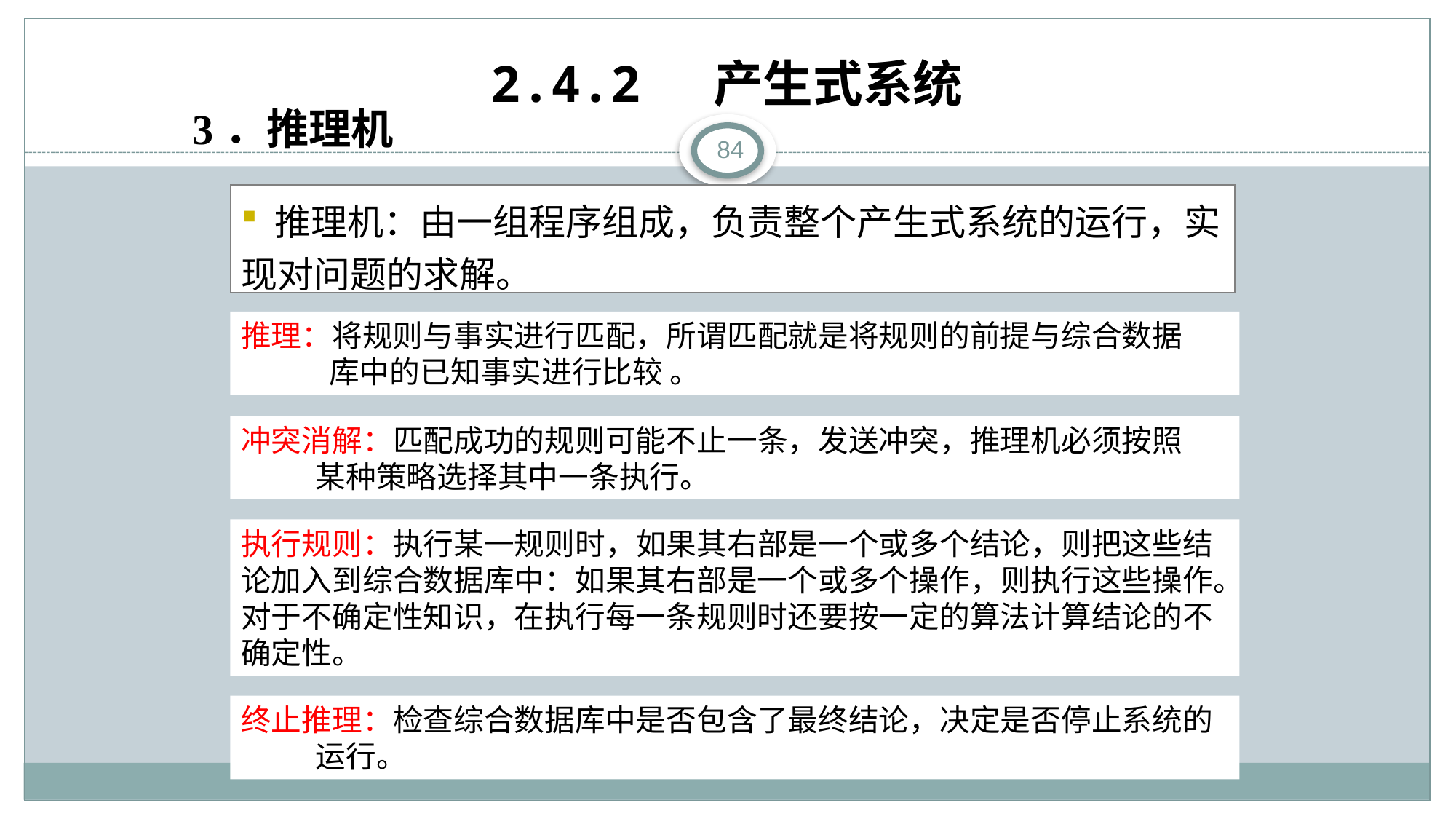

# 2.4.2  产生式系统
3．推理机
84
 推理机：由一组程序组成，负责整个产生式系统的运行，实现对问题的求解。
推理：将规则与事实进行匹配，所谓匹配就是将规则的前提与综合数据
            库中的已知事实进行比较 。
冲突消解：匹配成功的规则可能不止一条，发送冲突，推理机必须按照
          某种策略选择其中一条执行。
执行规则：执行某一规则时，如果其右部是一个或多个结论，则把这些结论加入到综合数据库中：如果其右部是一个或多个操作，则执行这些操作。对于不确定性知识，在执行每一条规则时还要按一定的算法计算结论的不确定性。
终止推理：检查综合数据库中是否包含了最终结论，决定是否停止系统的
          运行。